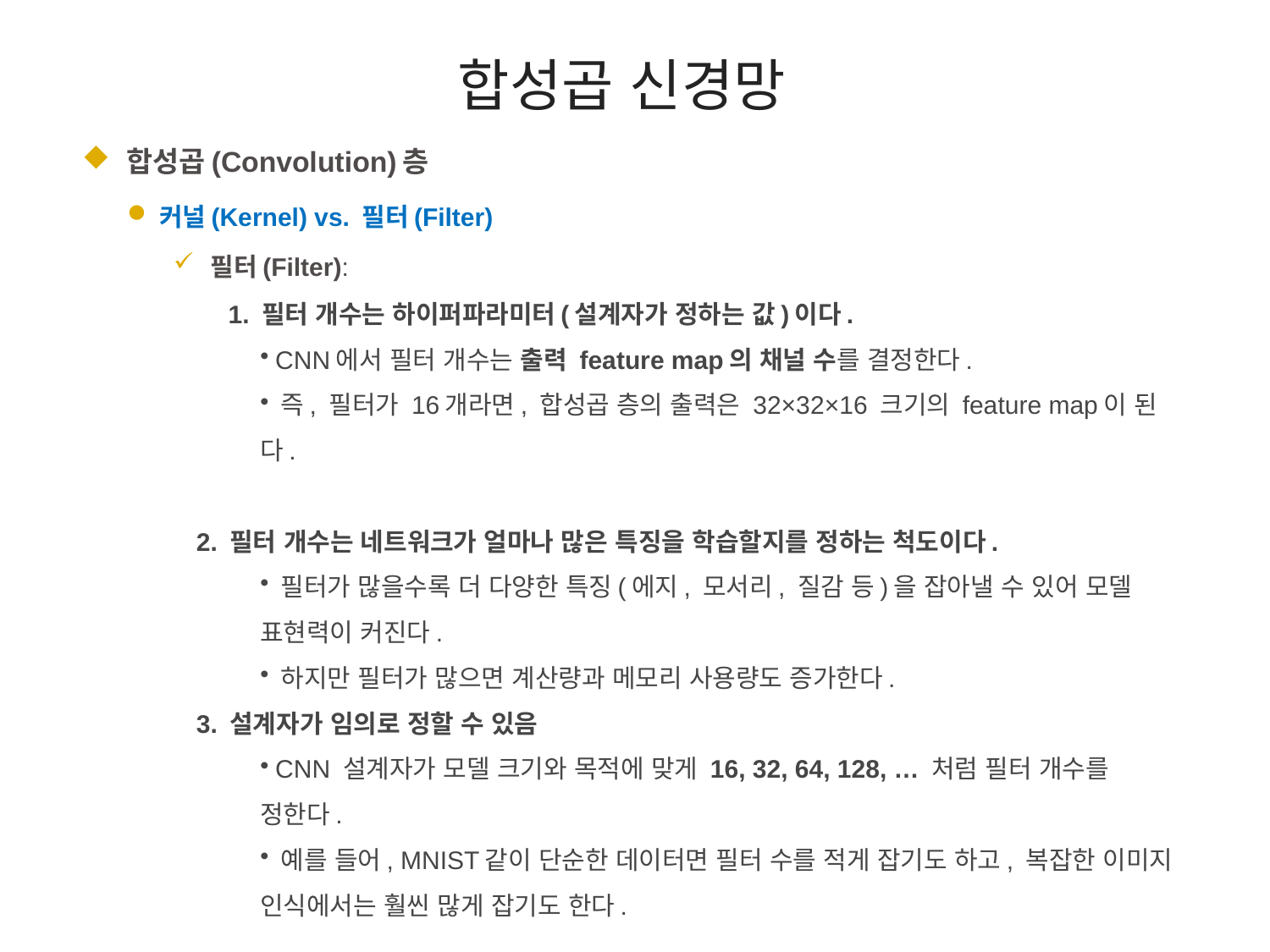

# 합성곱 신경망
 합성곱(Convolution)층
커널(Kernel) vs. 필터(Filter)
 필터(Filter):
1. 필터 개수는 하이퍼파라미터(설계자가 정하는 값)이다.
 CNN에서 필터 개수는 출력 feature map의 채널 수를 결정한다.
 즉, 필터가 16개라면, 합성곱 층의 출력은 32×32×16 크기의 feature map이 된다.

	2. 필터 개수는 네트워크가 얼마나 많은 특징을 학습할지를 정하는 척도이다.
 필터가 많을수록 더 다양한 특징(에지, 모서리, 질감 등)을 잡아낼 수 있어 모델 표현력이 커진다.
 하지만 필터가 많으면 계산량과 메모리 사용량도 증가한다.
	3. 설계자가 임의로 정할 수 있음
 CNN 설계자가 모델 크기와 목적에 맞게 16, 32, 64, 128, … 처럼 필터 개수를 정한다.
 예를 들어, MNIST같이 단순한 데이터면 필터 수를 적게 잡기도 하고, 복잡한 이미지 인식에서는 훨씬 많게 잡기도 한다.